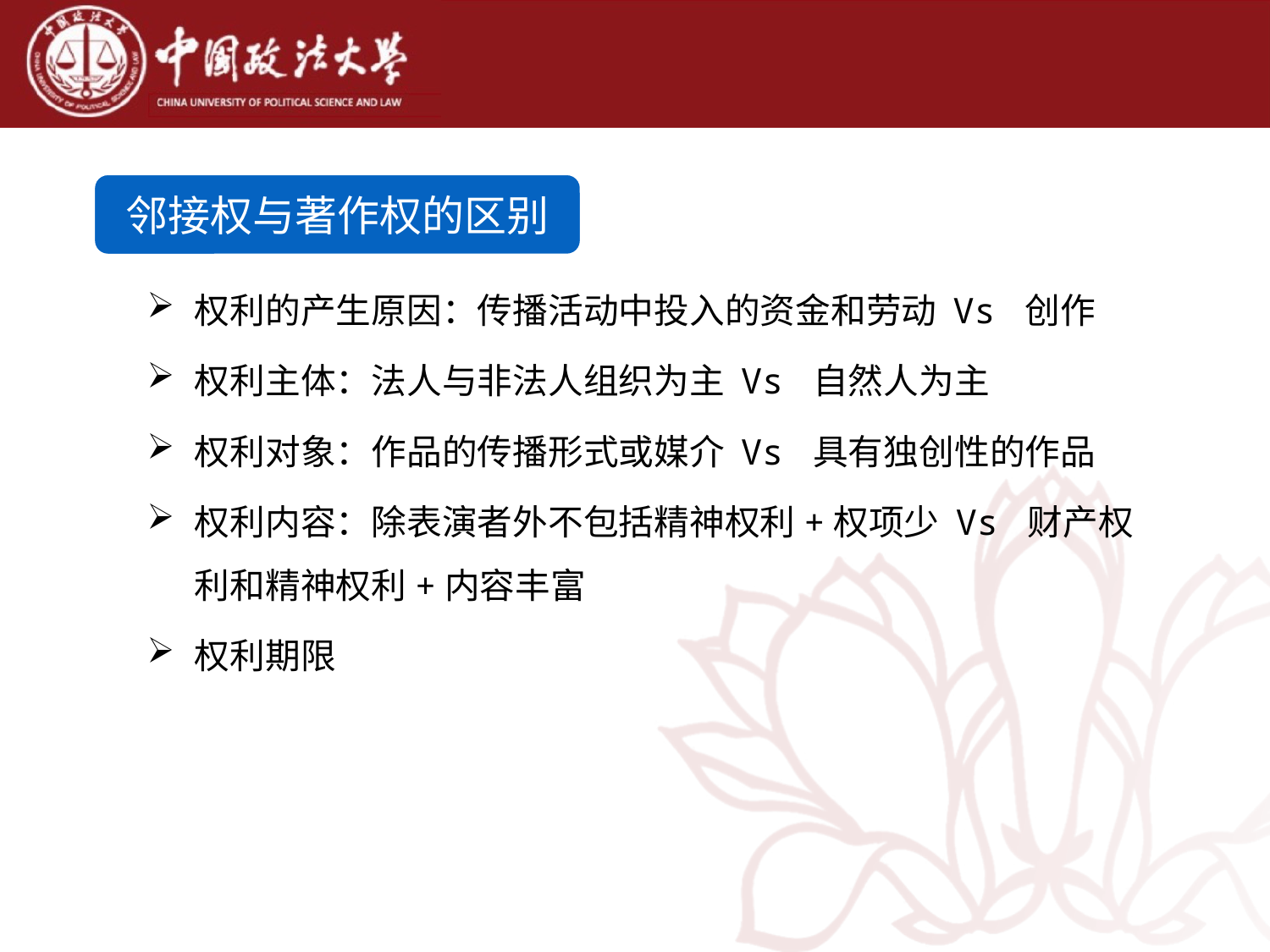

邻接权与著作权的区别
权利的产生原因：传播活动中投入的资金和劳动 Vs 创作
权利主体：法人与非法人组织为主 Vs 自然人为主
权利对象：作品的传播形式或媒介 Vs 具有独创性的作品
权利内容：除表演者外不包括精神权利+权项少 Vs 财产权利和精神权利+内容丰富
权利期限